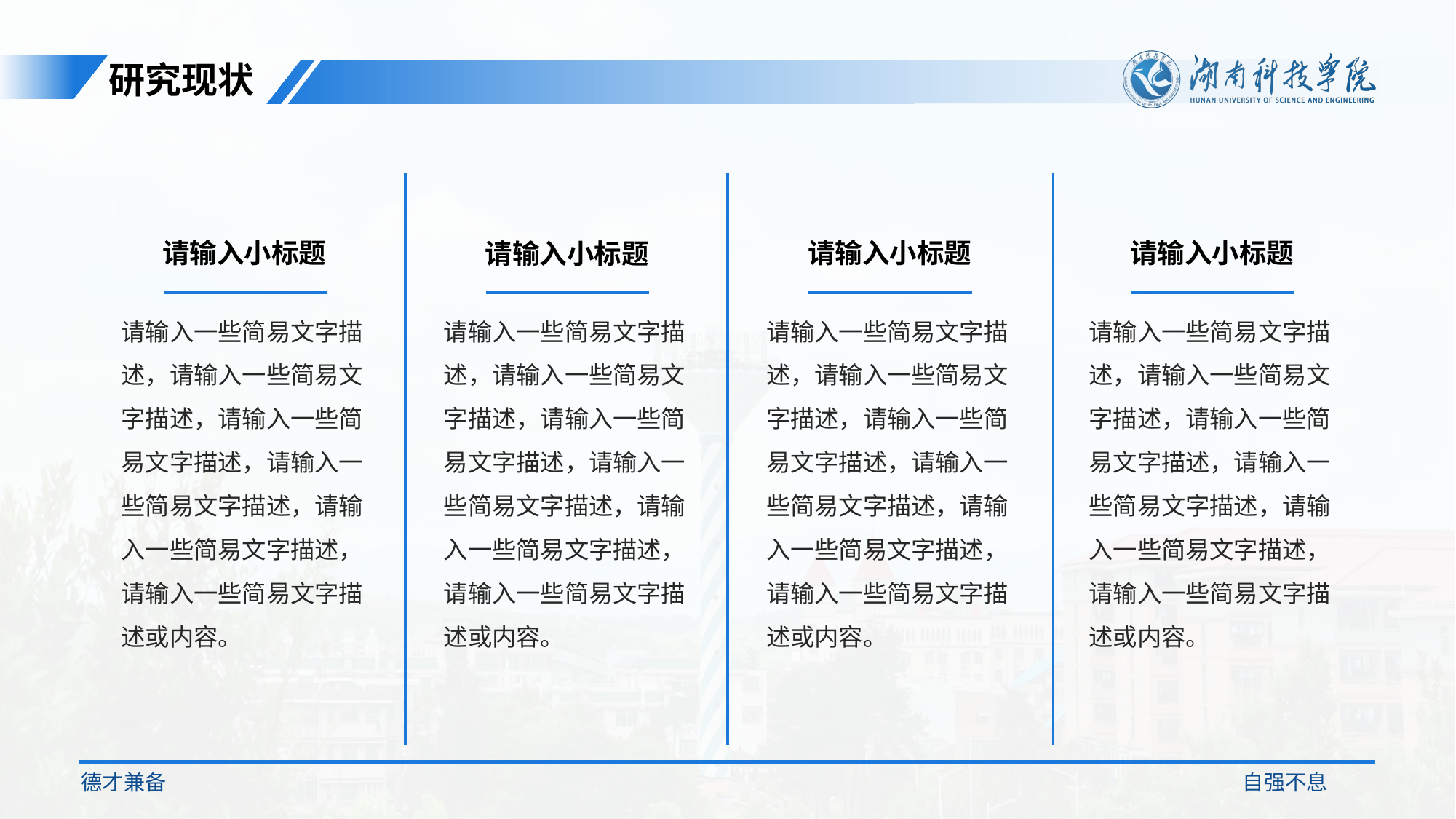

研究现状

请输入小标题
请输入一些简易文字描述，请输入一些简易文字描述，请输入一些简易文字描述，请输入一些简易文字描述，请输入一些简易文字描述，请输入一些简易文字描述或内容。
请输入小标题
请输入一些简易文字描述，请输入一些简易文字描述，请输入一些简易文字描述，请输入一些简易文字描述，请输入一些简易文字描述，请输入一些简易文字描述或内容。
请输入小标题
请输入一些简易文字描述，请输入一些简易文字描述，请输入一些简易文字描述，请输入一些简易文字描述，请输入一些简易文字描述，请输入一些简易文字描述或内容。
请输入小标题
请输入一些简易文字描述，请输入一些简易文字描述，请输入一些简易文字描述，请输入一些简易文字描述，请输入一些简易文字描述，请输入一些简易文字描述或内容。